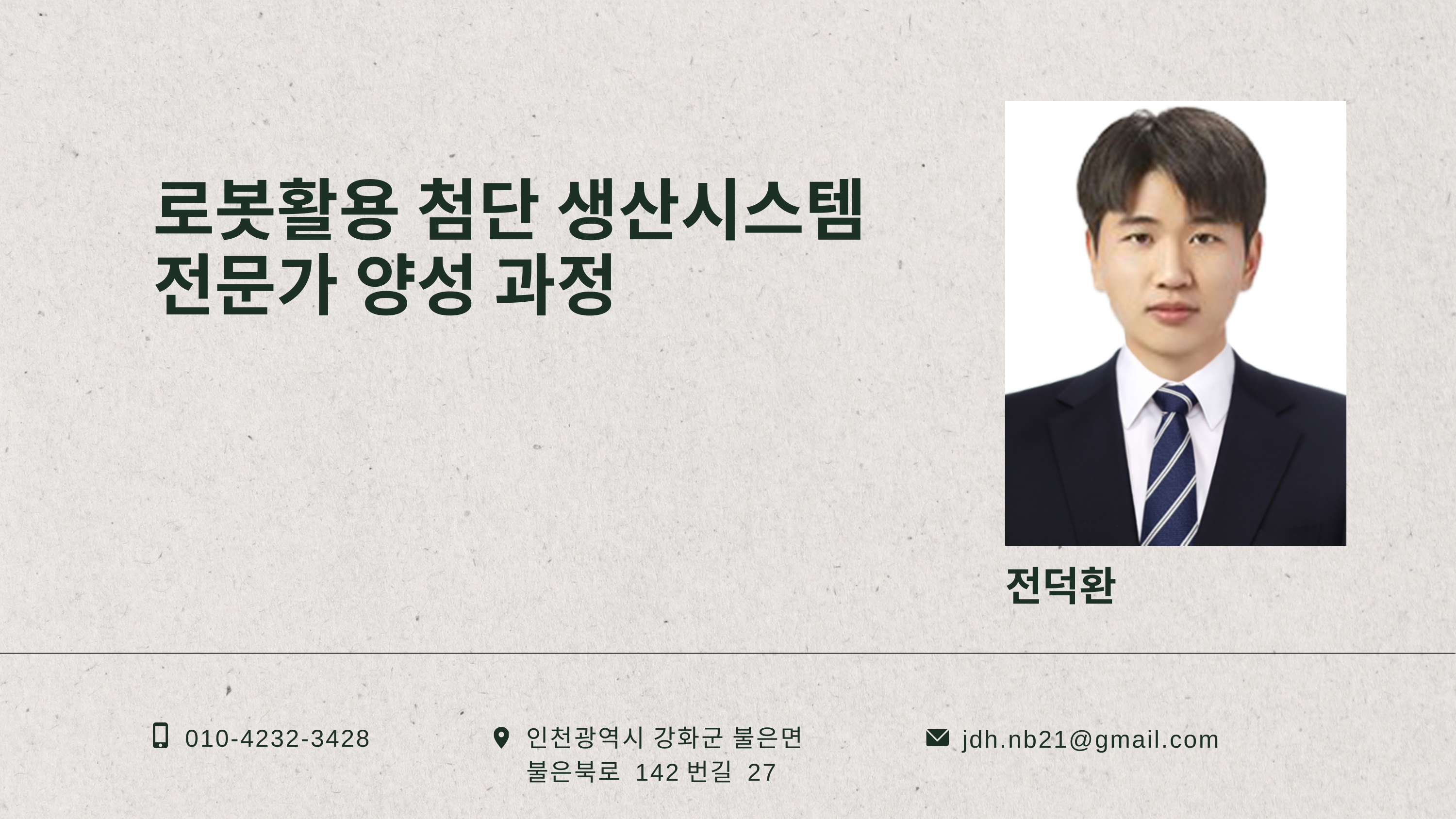

로봇활용 첨단 생산시스템
전문가 양성 과정
전덕환

인천광역시 강화군 불은면
불은북로 142번길 27
010-4232-3428
jdh.nb21@gmail.com